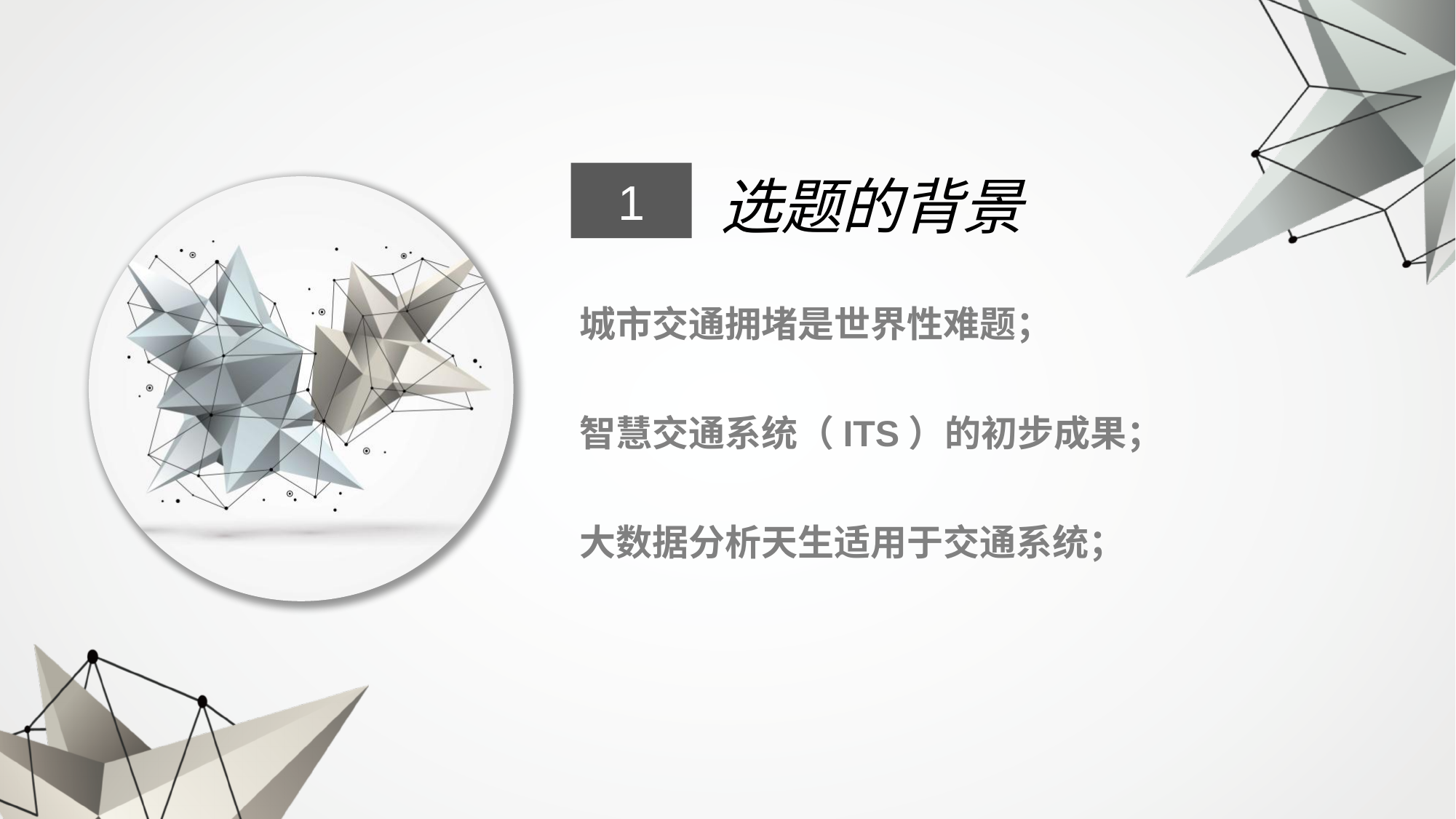

1
选题的背景

城市交通拥堵是世界性难题；

智慧交通系统（ITS）的初步成果；

大数据分析天生适用于交通系统；